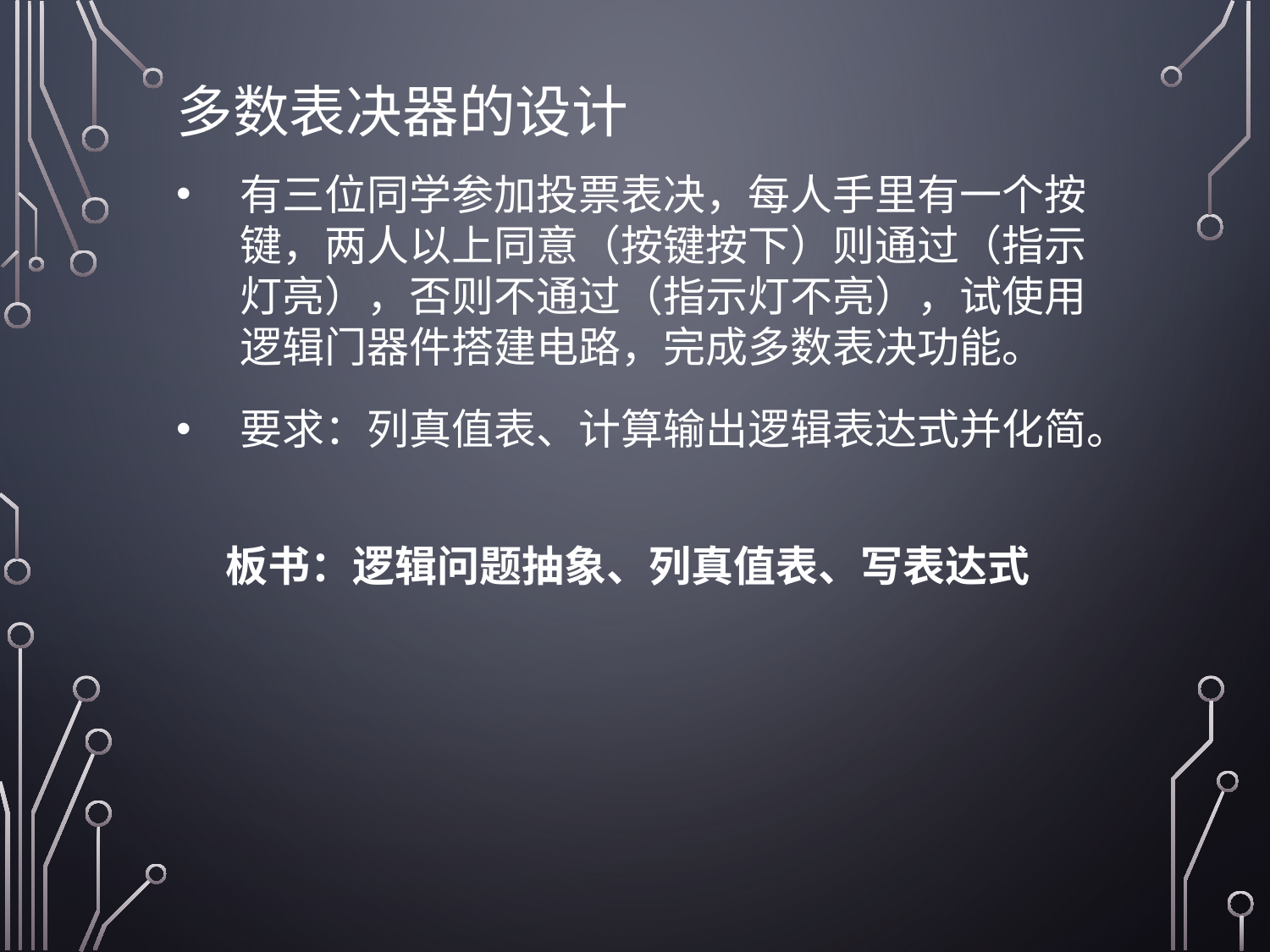

多数表决器的设计
有三位同学参加投票表决，每人手里有一个按键，两人以上同意（按键按下）则通过（指示灯亮），否则不通过（指示灯不亮），试使用逻辑门器件搭建电路，完成多数表决功能。
要求：列真值表、计算输出逻辑表达式并化简。
板书：逻辑问题抽象、列真值表、写表达式